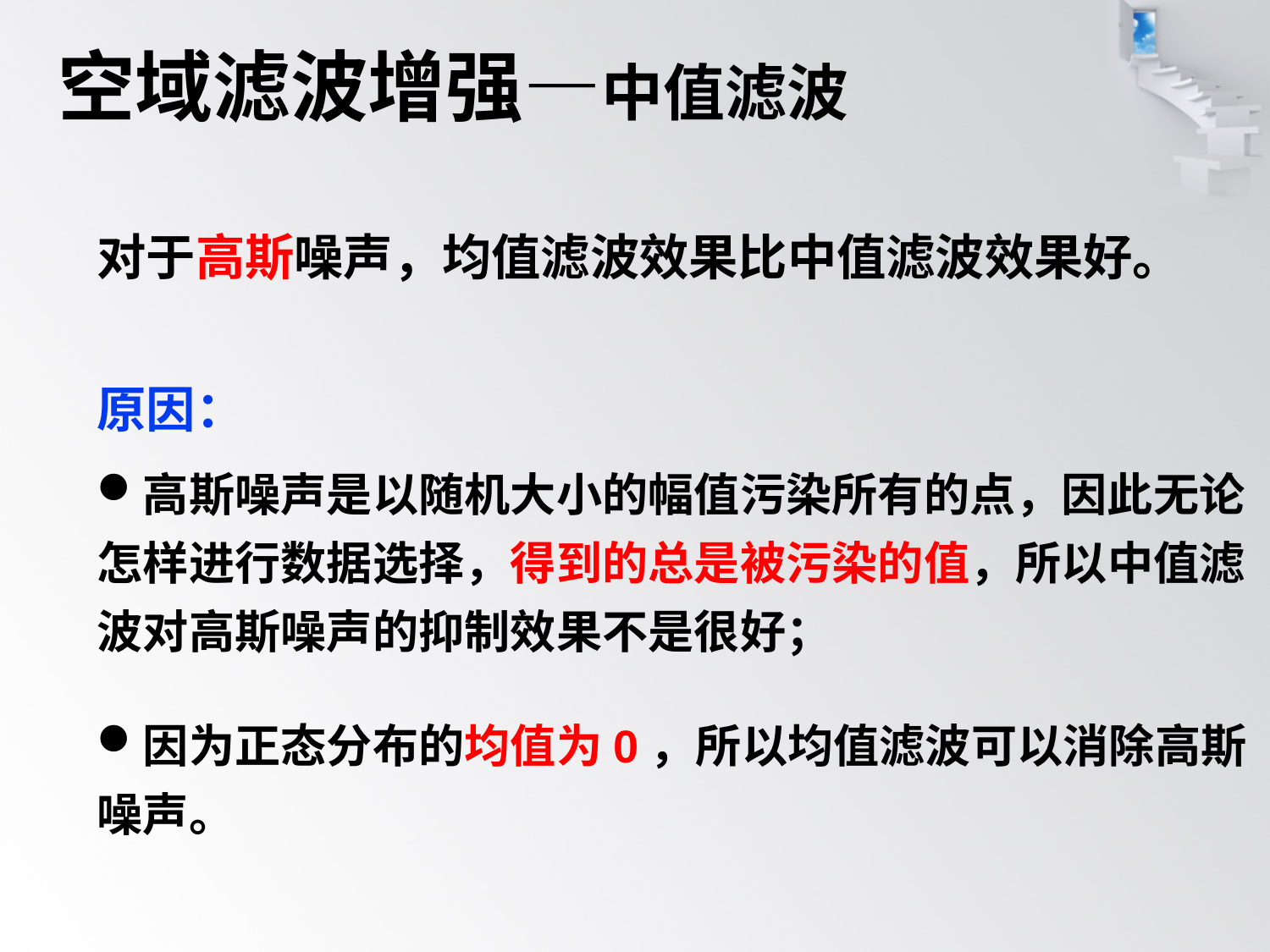

# 空域滤波增强—中值滤波
对于高斯噪声，均值滤波效果比中值滤波效果好。

原因：
高斯噪声是以随机大小的幅值污染所有的点，因此无论怎样进行数据选择，得到的总是被污染的值，所以中值滤波对高斯噪声的抑制效果不是很好；

因为正态分布的均值为0，所以均值滤波可以消除高斯噪声。